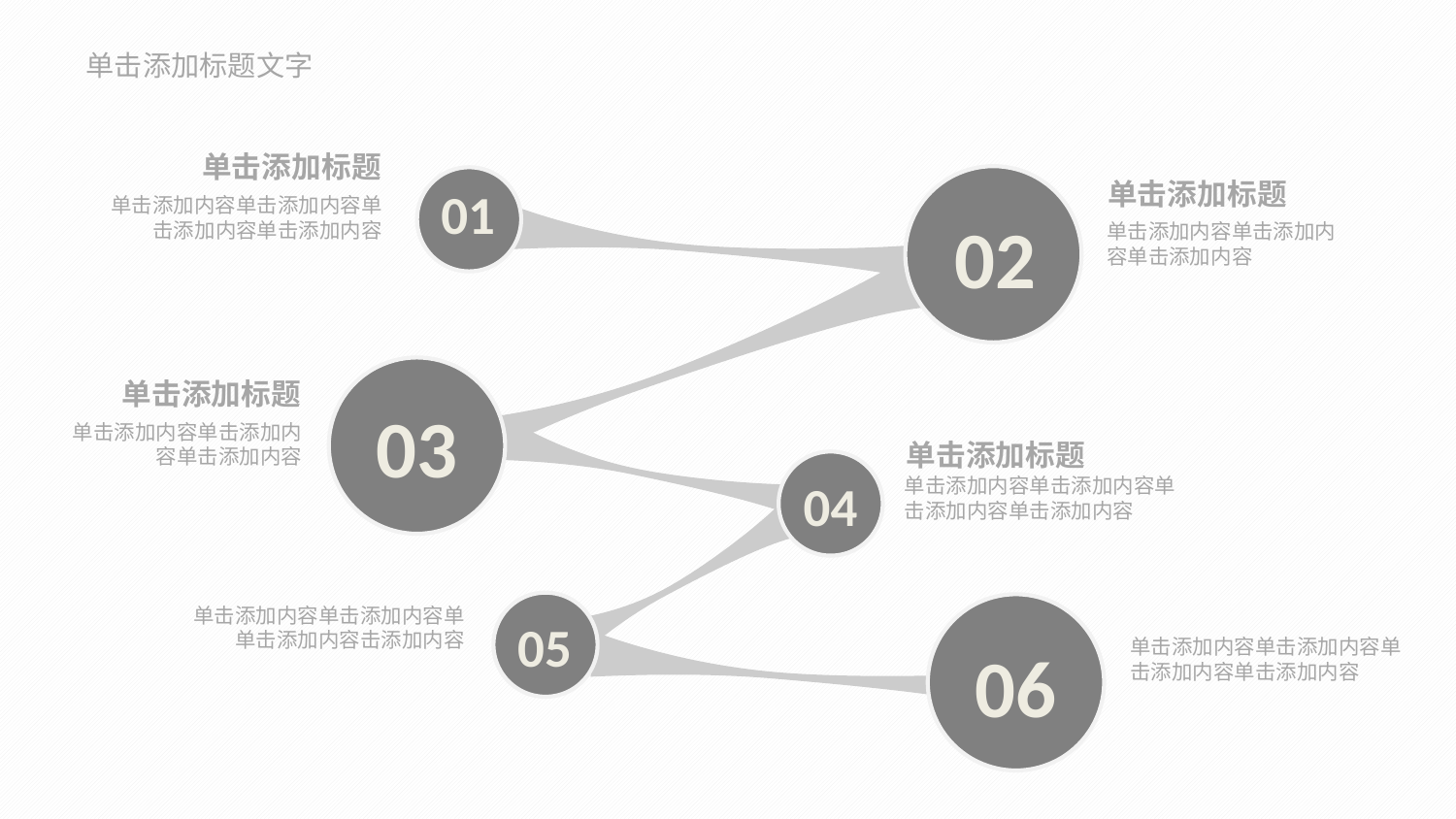

单击添加标题文字
单击添加标题
单击添加内容单击添加内容单击添加内容单击添加内容

01
02
03
04
05
06
单击添加标题
单击添加内容单击添加内容单击添加内容
单击添加标题
单击添加内容单击添加内容单击添加内容
单击添加标题
单击添加内容单击添加内容单击添加内容单击添加内容
单击添加内容单击添加内容单单击添加内容击添加内容
单击添加内容单击添加内容单击添加内容单击添加内容